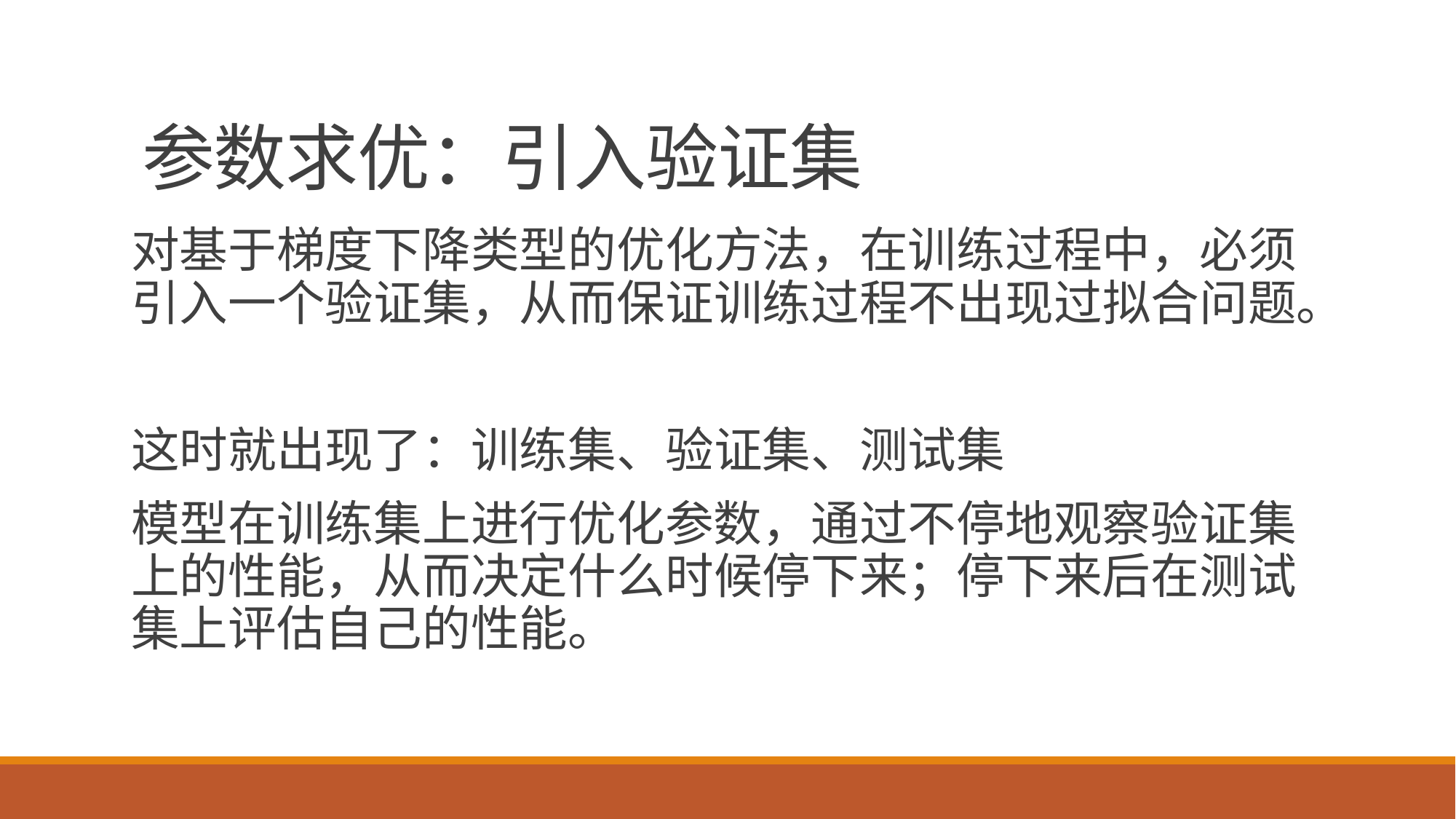

# 参数求优：引入验证集
对基于梯度下降类型的优化方法，在训练过程中，必须引入一个验证集，从而保证训练过程不出现过拟合问题。

这时就出现了：训练集、验证集、测试集
模型在训练集上进行优化参数，通过不停地观察验证集上的性能，从而决定什么时候停下来；停下来后在测试集上评估自己的性能。